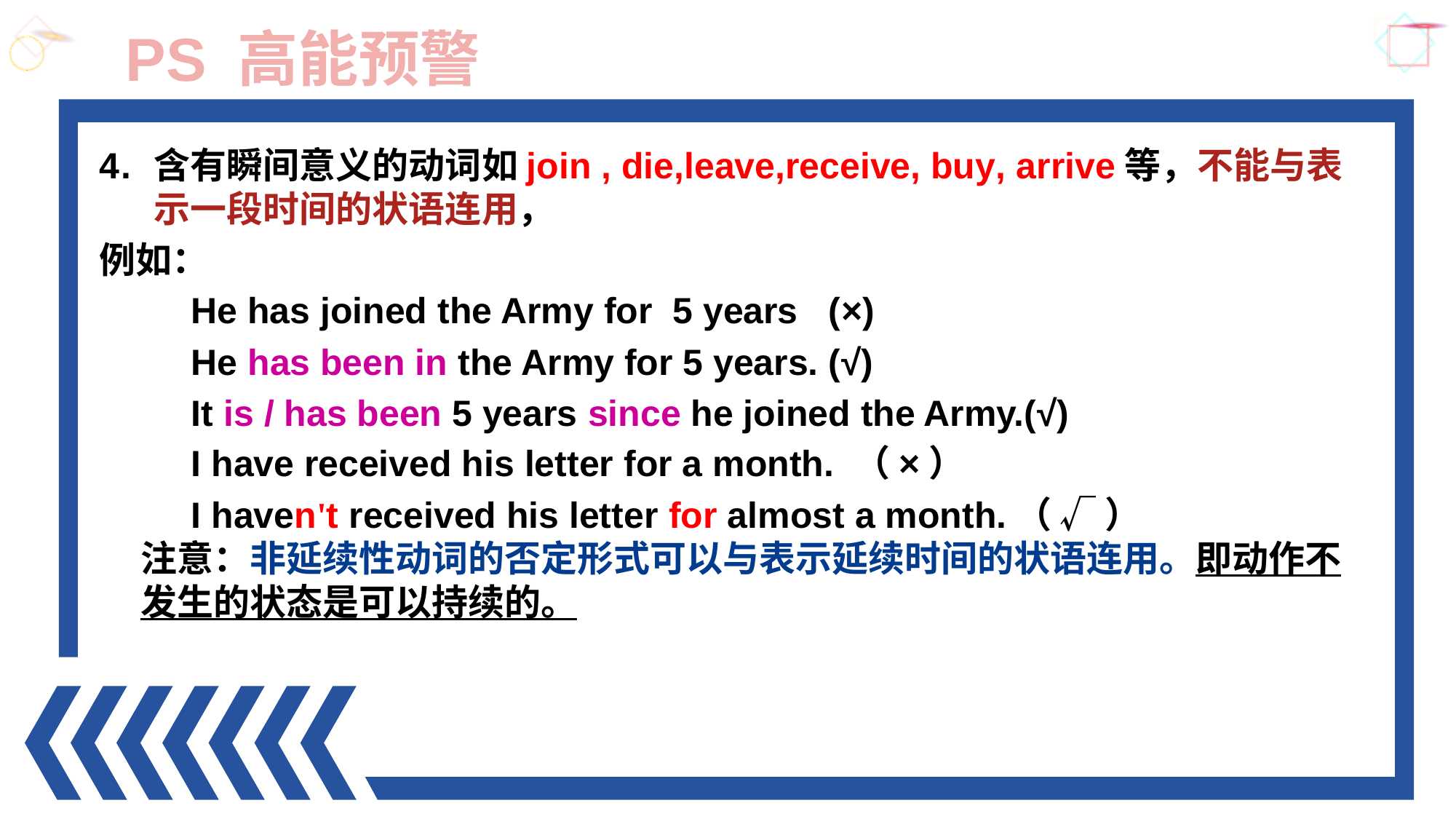

PS 高能预警

含有瞬间意义的动词如join , die,leave,receive, buy, arrive等，不能与表示一段时间的状语连用，
例如：
         He has joined the Army for  5 years   (×)
         He has been in the Army for 5 years. (√)
         It is / has been 5 years since he joined the Army.(√)
         I have received his letter for a month. （×）
         I haven't received his letter for almost a month.（ √ ）
注意：非延续性动词的否定形式可以与表示延续时间的状语连用。即动作不发生的状态是可以持续的。